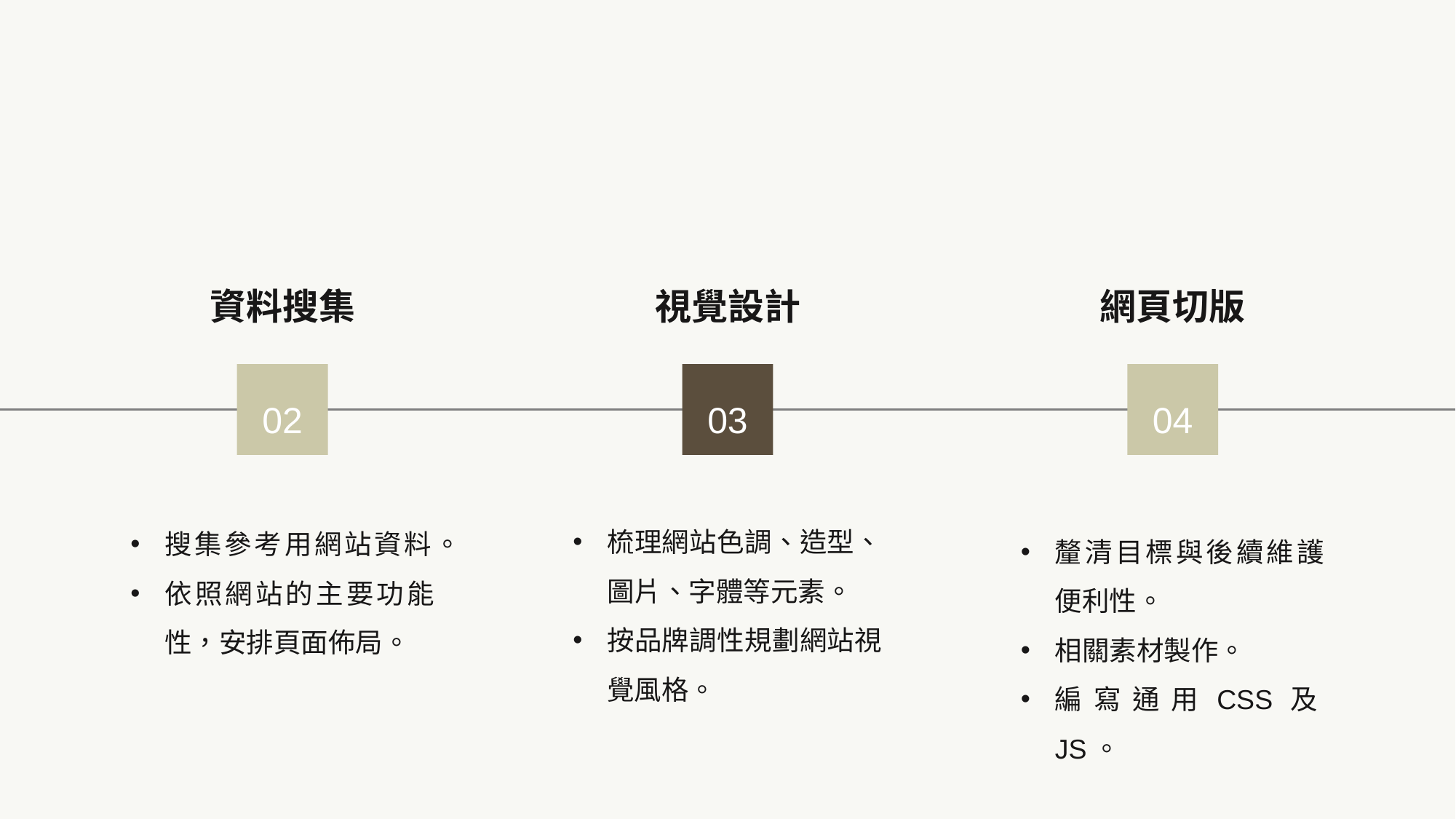

資料搜集
搜集參考用網站資料。
依照網站的主要功能性，安排頁面佈局。

02
視覺設計
梳理網站色調、造型、圖片、字體等元素。
按品牌調性規劃網站視覺風格。

03
網頁切版
釐清目標與後續維護便利性。
相關素材製作。
編寫通用CSS及JS。

04